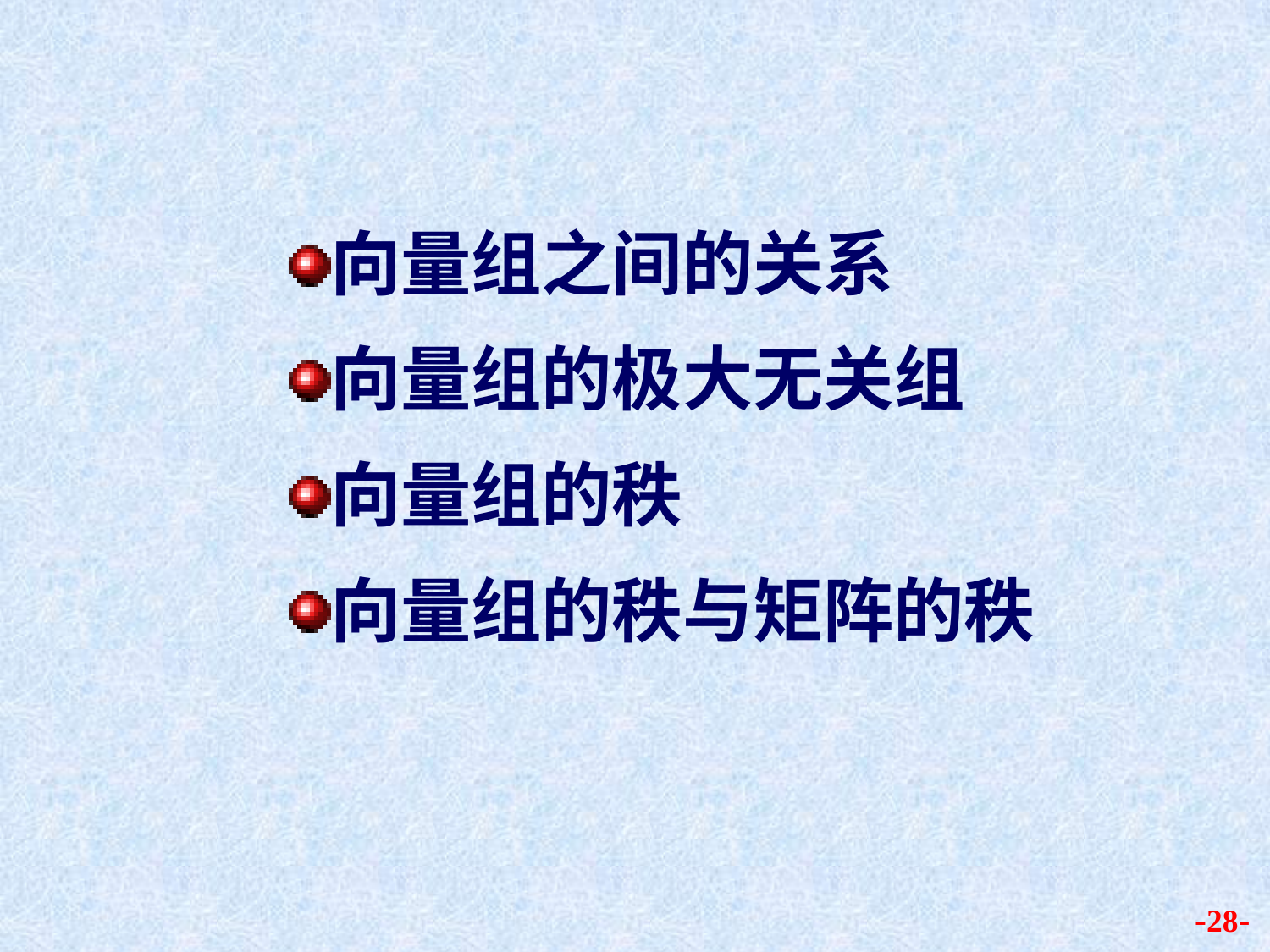

向量组之间的关系
向量组的极大无关组
向量组的秩
向量组的秩与矩阵的秩
-28-